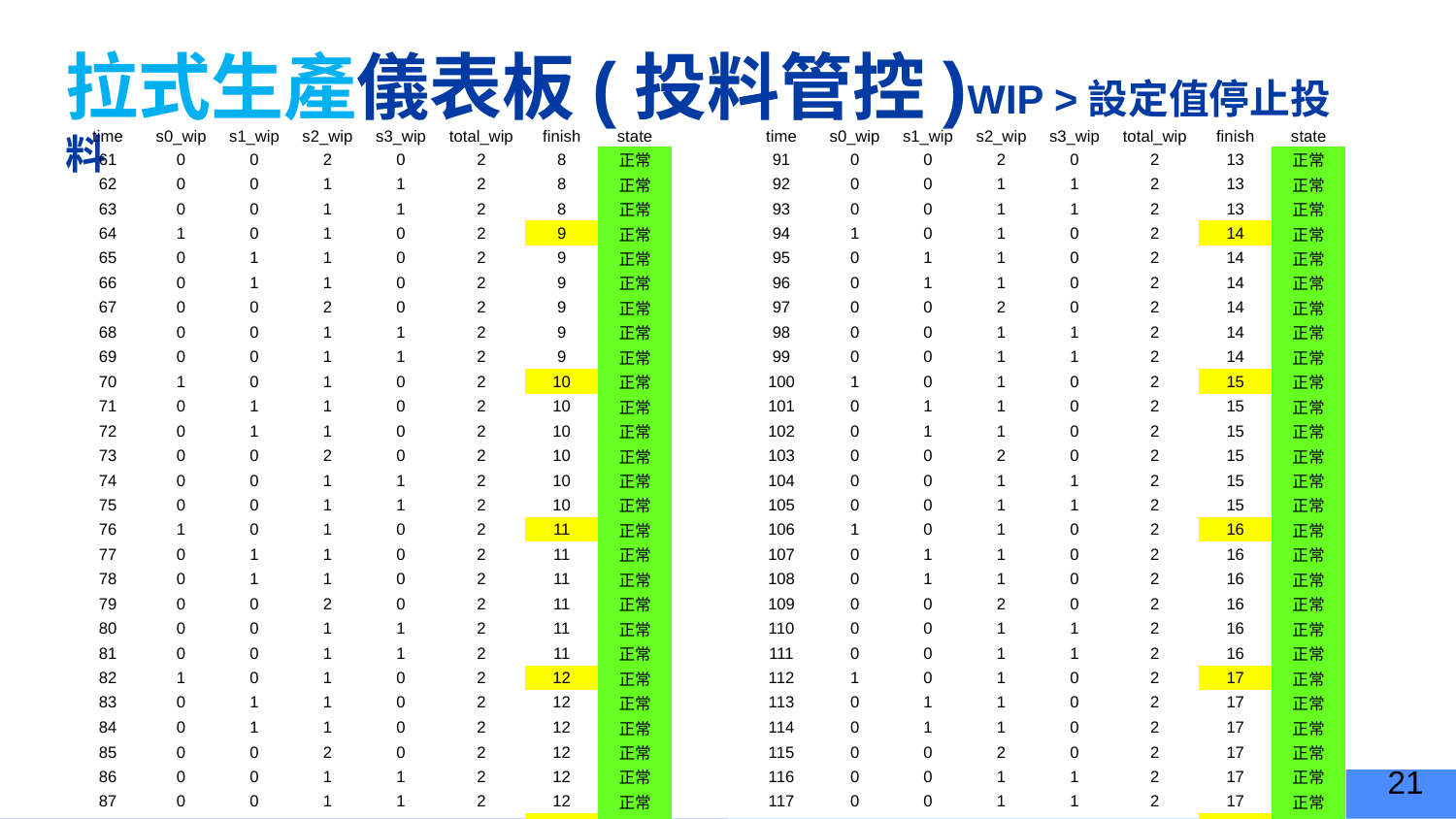

# 拉式生產儀表板(投料管控)WIP >設定值停止投料
| time | s0\_wip | s1\_wip | s2\_wip | s3\_wip | total\_wip | finish | state |  | time | s0\_wip | s1\_wip | s2\_wip | s3\_wip | total\_wip | finish | state |
| --- | --- | --- | --- | --- | --- | --- | --- | --- | --- | --- | --- | --- | --- | --- | --- | --- |
| 61 | 0 | 0 | 2 | 0 | 2 | 8 | 正常 |  | 91 | 0 | 0 | 2 | 0 | 2 | 13 | 正常 |
| 62 | 0 | 0 | 1 | 1 | 2 | 8 | 正常 |  | 92 | 0 | 0 | 1 | 1 | 2 | 13 | 正常 |
| 63 | 0 | 0 | 1 | 1 | 2 | 8 | 正常 |  | 93 | 0 | 0 | 1 | 1 | 2 | 13 | 正常 |
| 64 | 1 | 0 | 1 | 0 | 2 | 9 | 正常 |  | 94 | 1 | 0 | 1 | 0 | 2 | 14 | 正常 |
| 65 | 0 | 1 | 1 | 0 | 2 | 9 | 正常 |  | 95 | 0 | 1 | 1 | 0 | 2 | 14 | 正常 |
| 66 | 0 | 1 | 1 | 0 | 2 | 9 | 正常 |  | 96 | 0 | 1 | 1 | 0 | 2 | 14 | 正常 |
| 67 | 0 | 0 | 2 | 0 | 2 | 9 | 正常 |  | 97 | 0 | 0 | 2 | 0 | 2 | 14 | 正常 |
| 68 | 0 | 0 | 1 | 1 | 2 | 9 | 正常 |  | 98 | 0 | 0 | 1 | 1 | 2 | 14 | 正常 |
| 69 | 0 | 0 | 1 | 1 | 2 | 9 | 正常 |  | 99 | 0 | 0 | 1 | 1 | 2 | 14 | 正常 |
| 70 | 1 | 0 | 1 | 0 | 2 | 10 | 正常 |  | 100 | 1 | 0 | 1 | 0 | 2 | 15 | 正常 |
| 71 | 0 | 1 | 1 | 0 | 2 | 10 | 正常 |  | 101 | 0 | 1 | 1 | 0 | 2 | 15 | 正常 |
| 72 | 0 | 1 | 1 | 0 | 2 | 10 | 正常 |  | 102 | 0 | 1 | 1 | 0 | 2 | 15 | 正常 |
| 73 | 0 | 0 | 2 | 0 | 2 | 10 | 正常 |  | 103 | 0 | 0 | 2 | 0 | 2 | 15 | 正常 |
| 74 | 0 | 0 | 1 | 1 | 2 | 10 | 正常 |  | 104 | 0 | 0 | 1 | 1 | 2 | 15 | 正常 |
| 75 | 0 | 0 | 1 | 1 | 2 | 10 | 正常 |  | 105 | 0 | 0 | 1 | 1 | 2 | 15 | 正常 |
| 76 | 1 | 0 | 1 | 0 | 2 | 11 | 正常 |  | 106 | 1 | 0 | 1 | 0 | 2 | 16 | 正常 |
| 77 | 0 | 1 | 1 | 0 | 2 | 11 | 正常 |  | 107 | 0 | 1 | 1 | 0 | 2 | 16 | 正常 |
| 78 | 0 | 1 | 1 | 0 | 2 | 11 | 正常 |  | 108 | 0 | 1 | 1 | 0 | 2 | 16 | 正常 |
| 79 | 0 | 0 | 2 | 0 | 2 | 11 | 正常 |  | 109 | 0 | 0 | 2 | 0 | 2 | 16 | 正常 |
| 80 | 0 | 0 | 1 | 1 | 2 | 11 | 正常 |  | 110 | 0 | 0 | 1 | 1 | 2 | 16 | 正常 |
| 81 | 0 | 0 | 1 | 1 | 2 | 11 | 正常 |  | 111 | 0 | 0 | 1 | 1 | 2 | 16 | 正常 |
| 82 | 1 | 0 | 1 | 0 | 2 | 12 | 正常 |  | 112 | 1 | 0 | 1 | 0 | 2 | 17 | 正常 |
| 83 | 0 | 1 | 1 | 0 | 2 | 12 | 正常 |  | 113 | 0 | 1 | 1 | 0 | 2 | 17 | 正常 |
| 84 | 0 | 1 | 1 | 0 | 2 | 12 | 正常 |  | 114 | 0 | 1 | 1 | 0 | 2 | 17 | 正常 |
| 85 | 0 | 0 | 2 | 0 | 2 | 12 | 正常 |  | 115 | 0 | 0 | 2 | 0 | 2 | 17 | 正常 |
| 86 | 0 | 0 | 1 | 1 | 2 | 12 | 正常 |  | 116 | 0 | 0 | 1 | 1 | 2 | 17 | 正常 |
| 87 | 0 | 0 | 1 | 1 | 2 | 12 | 正常 |  | 117 | 0 | 0 | 1 | 1 | 2 | 17 | 正常 |
| 88 | 1 | 0 | 1 | 0 | 2 | 13 | 正常 |  | 118 | 0 | 0 | 1 | 0 | 1 | 18 | 正常 |
| 89 | 0 | 1 | 1 | 0 | 2 | 13 | 正常 |  | 119 | 0 | 0 | 1 | 0 | 1 | 18 | 正常 |
| 90 | 0 | 1 | 1 | 0 | 2 | 13 | 正常 |  | 120 | 0 | 0 | 1 | 0 | 1 | 18 | 正常 |